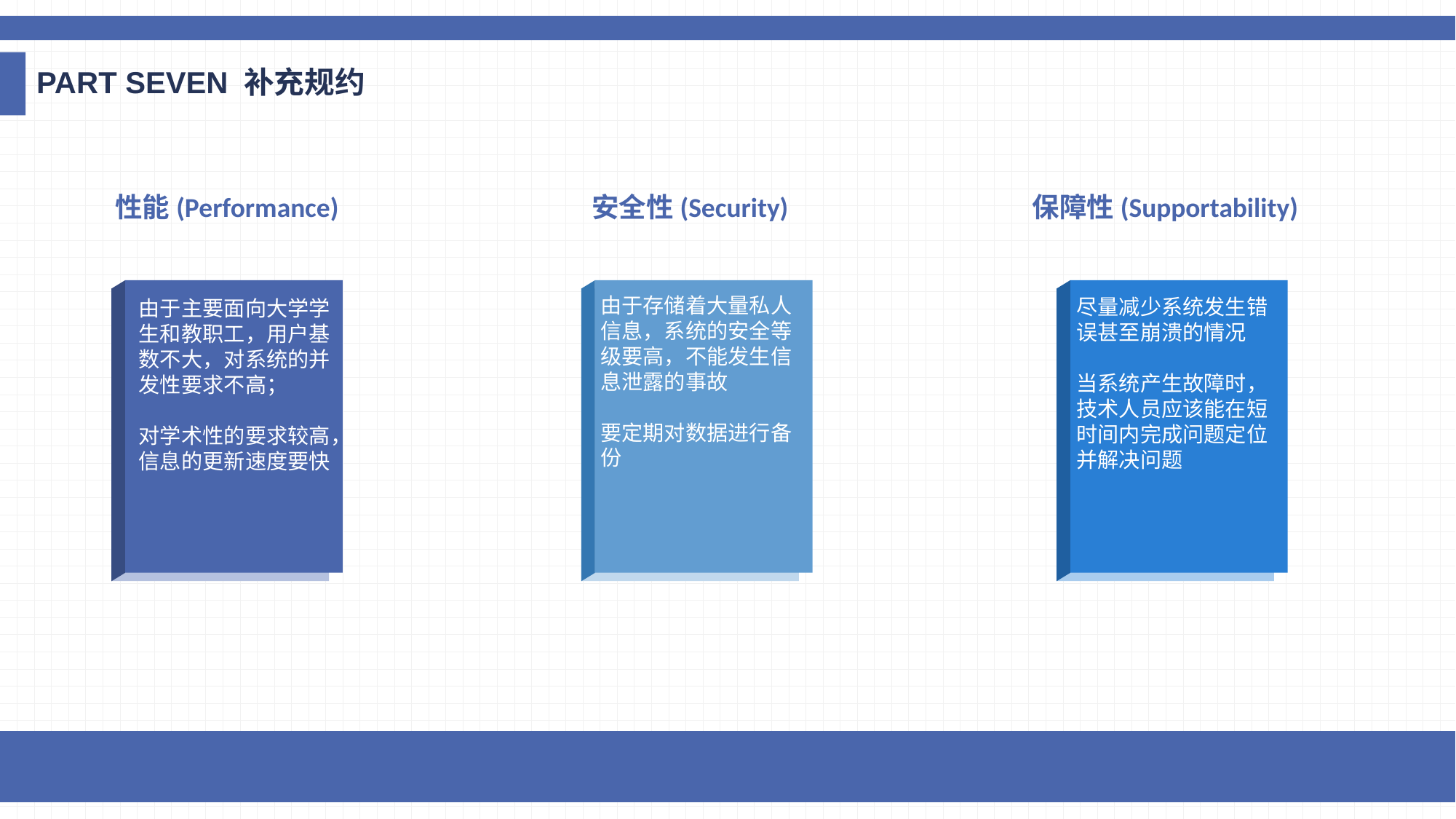

PART SEVEN 补充规约
性能(Performance)
安全性(Security)
保障性(Supportability)

由于存储着大量私人信息，系统的安全等级要高，不能发生信息泄露的事故

要定期对数据进行备份
尽量减少系统发生错误甚至崩溃的情况

当系统产生故障时，技术人员应该能在短时间内完成问题定位并解决问题
由于主要面向大学学生和教职工，用户基数不大，对系统的并发性要求不高；

对学术性的要求较高，信息的更新速度要快